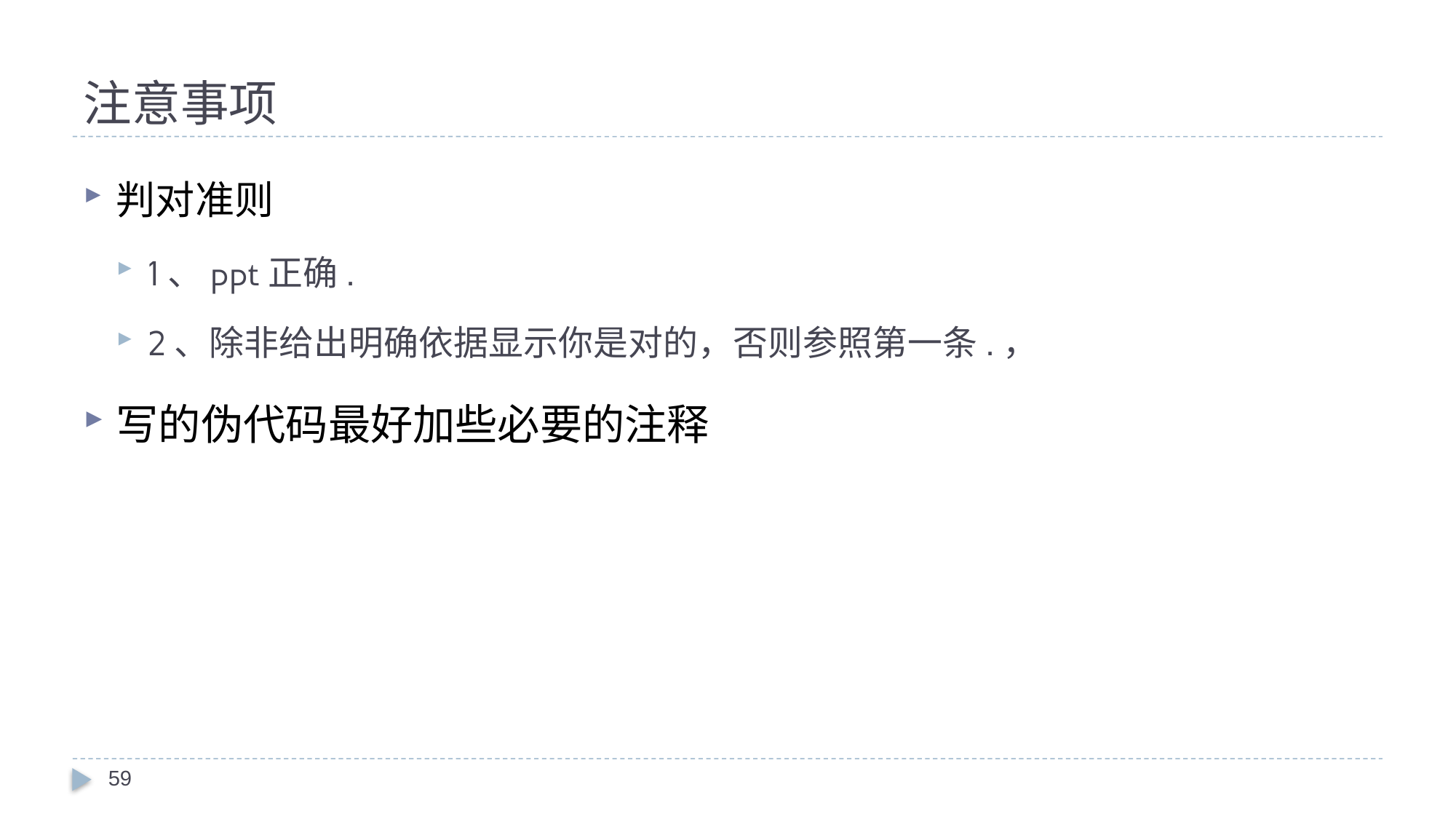

# 注意事项
判对准则
1、ppt正确.
2、除非给出明确依据显示你是对的，否则参照第一条.，
写的伪代码最好加些必要的注释
59